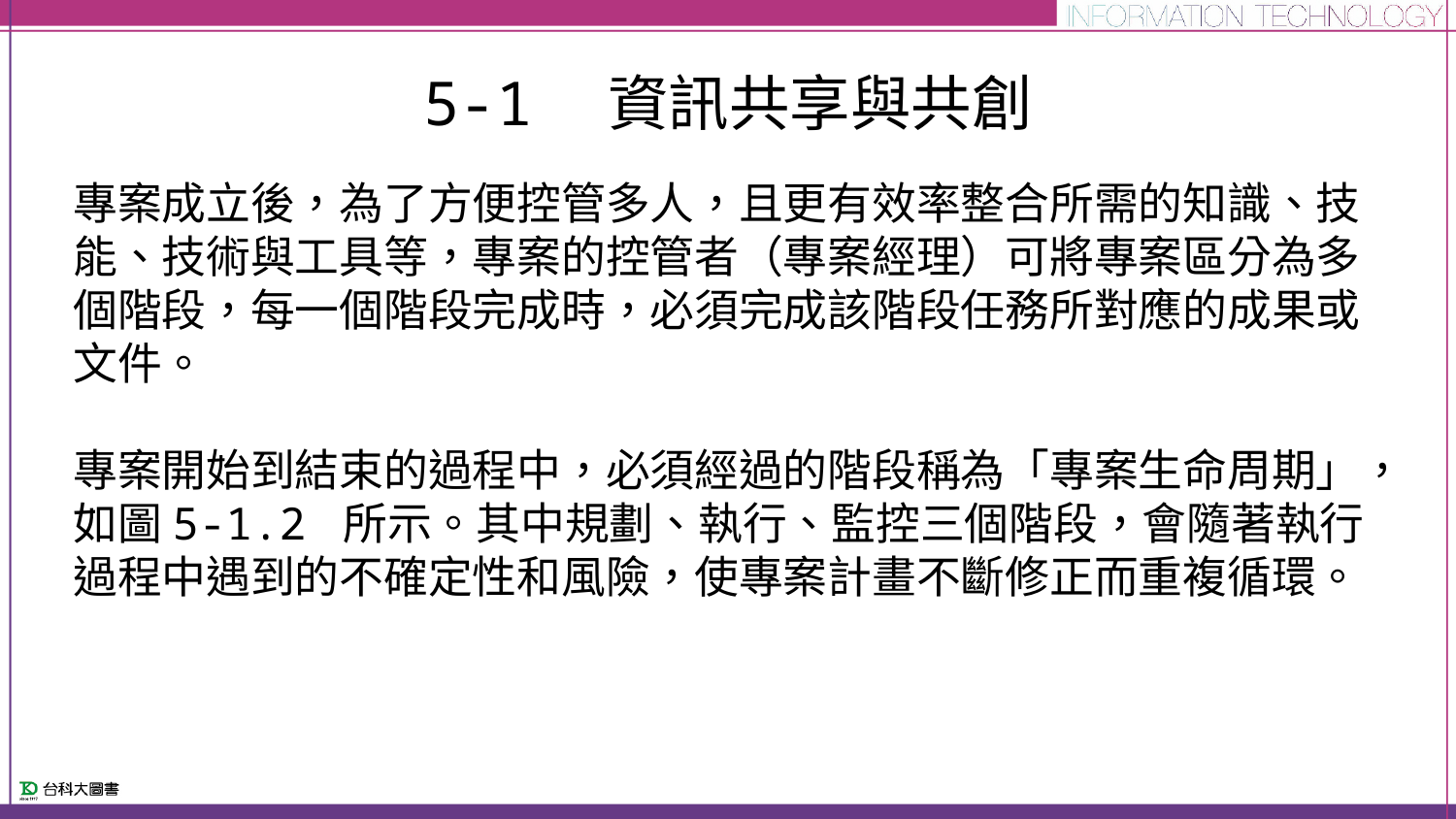

# 5-1　資訊共享與共創
專案成立後，為了方便控管多人，且更有效率整合所需的知識、技能、技術與工具等，專案的控管者（專案經理）可將專案區分為多個階段，每一個階段完成時，必須完成該階段任務所對應的成果或文件。

專案開始到結束的過程中，必須經過的階段稱為「專案生命周期」，如圖5-1.2 所示。其中規劃、執行、監控三個階段，會隨著執行過程中遇到的不確定性和風險，使專案計畫不斷修正而重複循環。